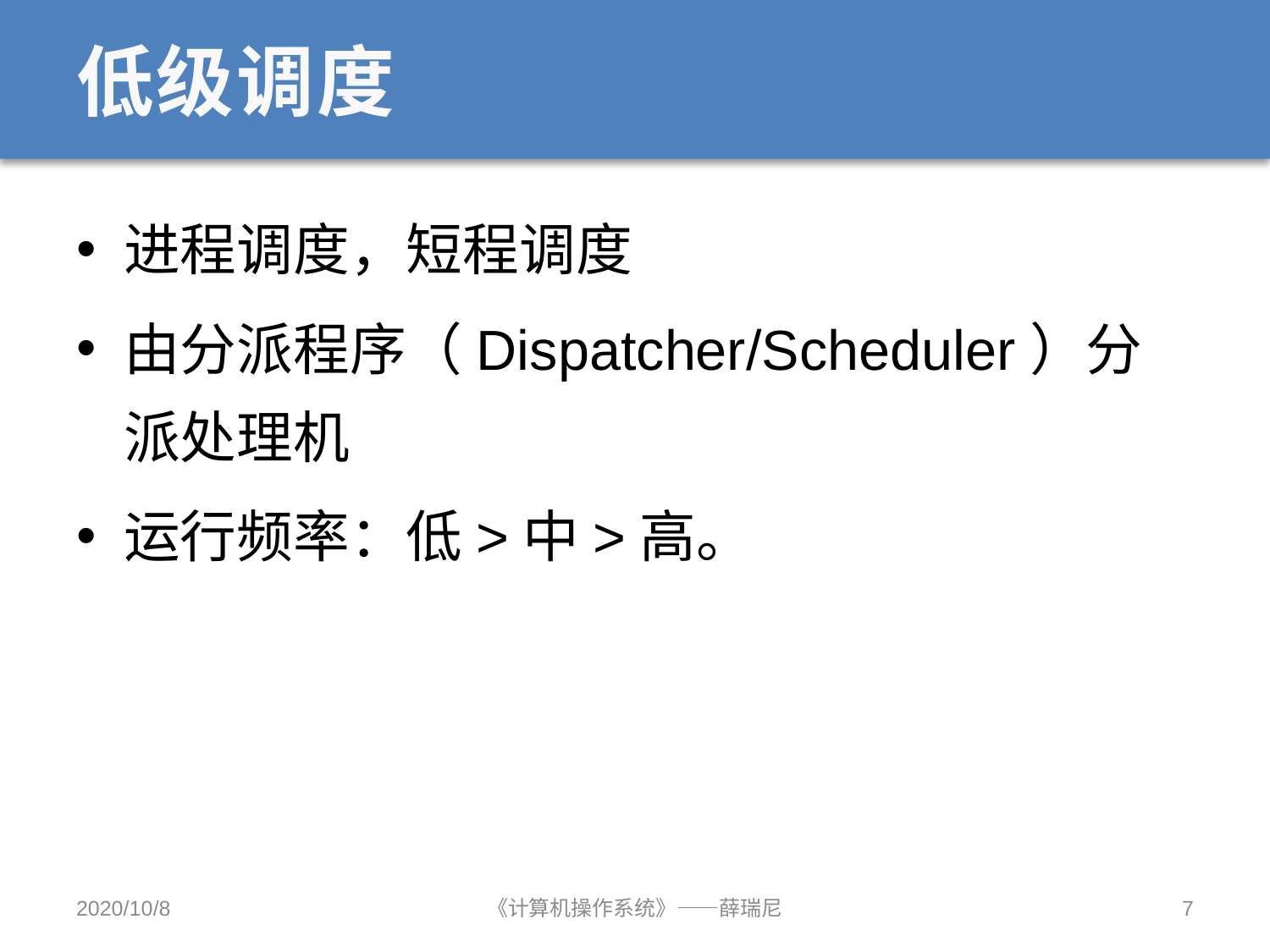

# 低级调度
进程调度，短程调度
由分派程序（Dispatcher/Scheduler）分派处理机
运行频率：低>中>高。

2020/10/8
《计算机操作系统》——薛瑞尼
7